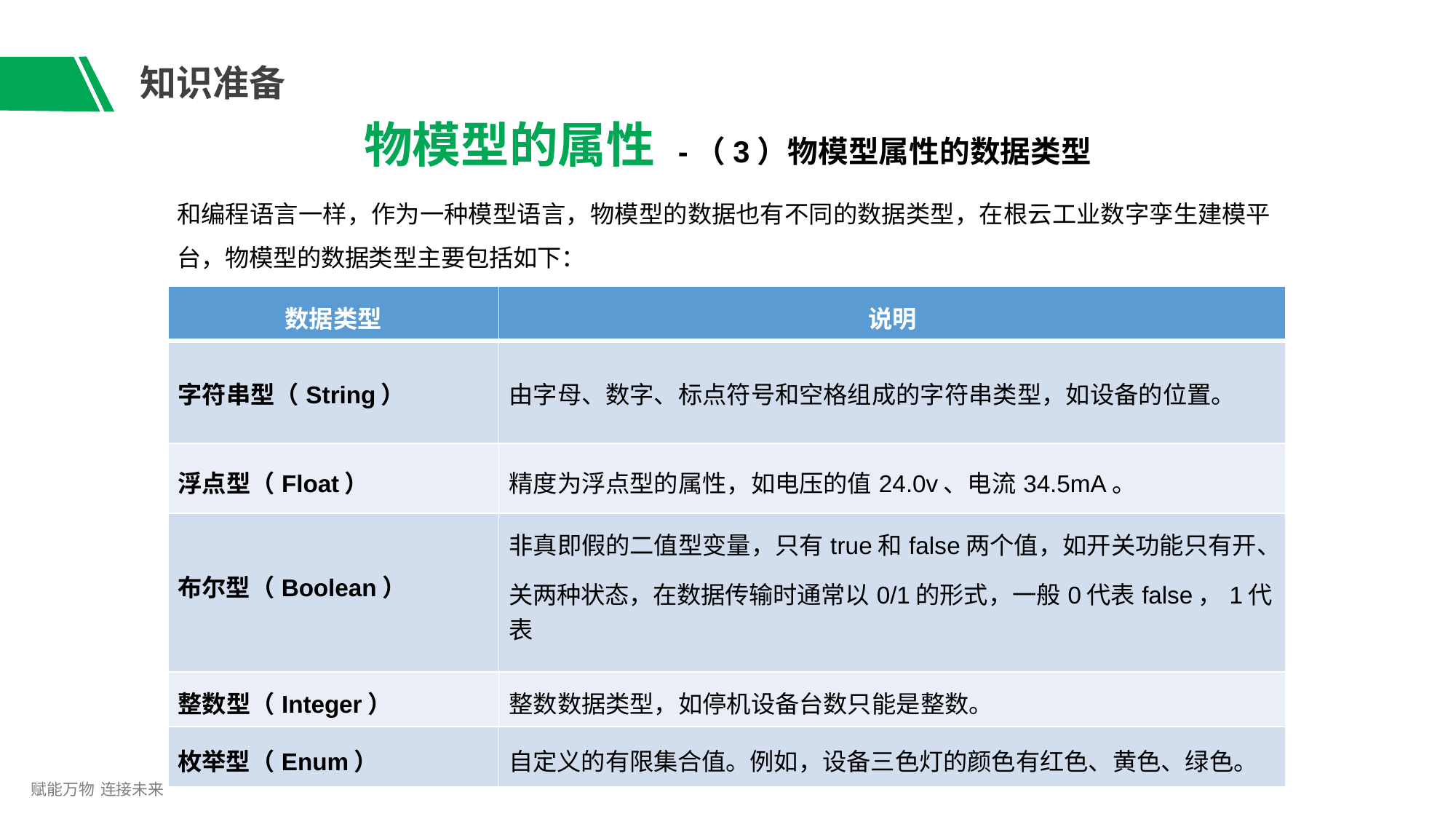

# 知识准备
物模型的属性 -（3）物模型属性的数据类型
和编程语言一样，作为一种模型语言，物模型的数据也有不同的数据类型，在根云工业数字孪生建模平
台，物模型的数据类型主要包括如下：
| 数据类型 | 说明 |
| --- | --- |
| 字符串型（String） | 由字母、数字、标点符号和空格组成的字符串类型，如设备的位置。 |
| 浮点型（Float） | 精度为浮点型的属性，如电压的值24.0v、电流34.5mA。 |
| 布尔型（Boolean） | 非真即假的二值型变量，只有true和false两个值，如开关功能只有开、 关两种状态，在数据传输时通常以0/1的形式，一般0代表false，1代表 true。 |
| 整数型（Integer） | 整数数据类型，如停机设备台数只能是整数。 |
| 枚举型（Enum） | 自定义的有限集合值。例如，设备三色灯的颜色有红色、黄色、绿色。 |
赋能万物 连接未来